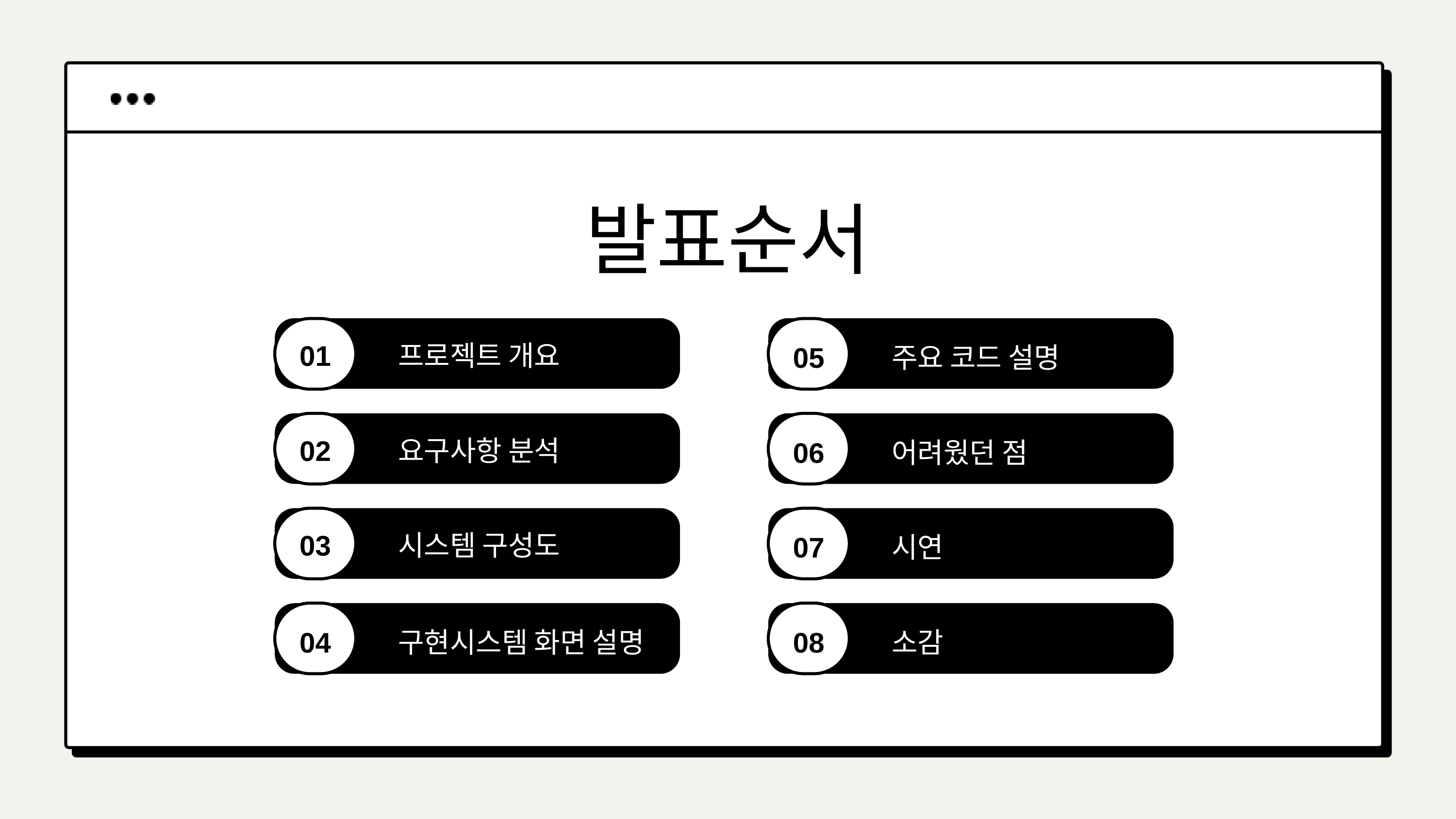

발표순서

05
주요 코드 설명

06
어려웠던 점

07
시연

08
소감

01
프로젝트 개요

02
요구사항 분석

03
시스템 구성도

04
구현시스템 화면 설명